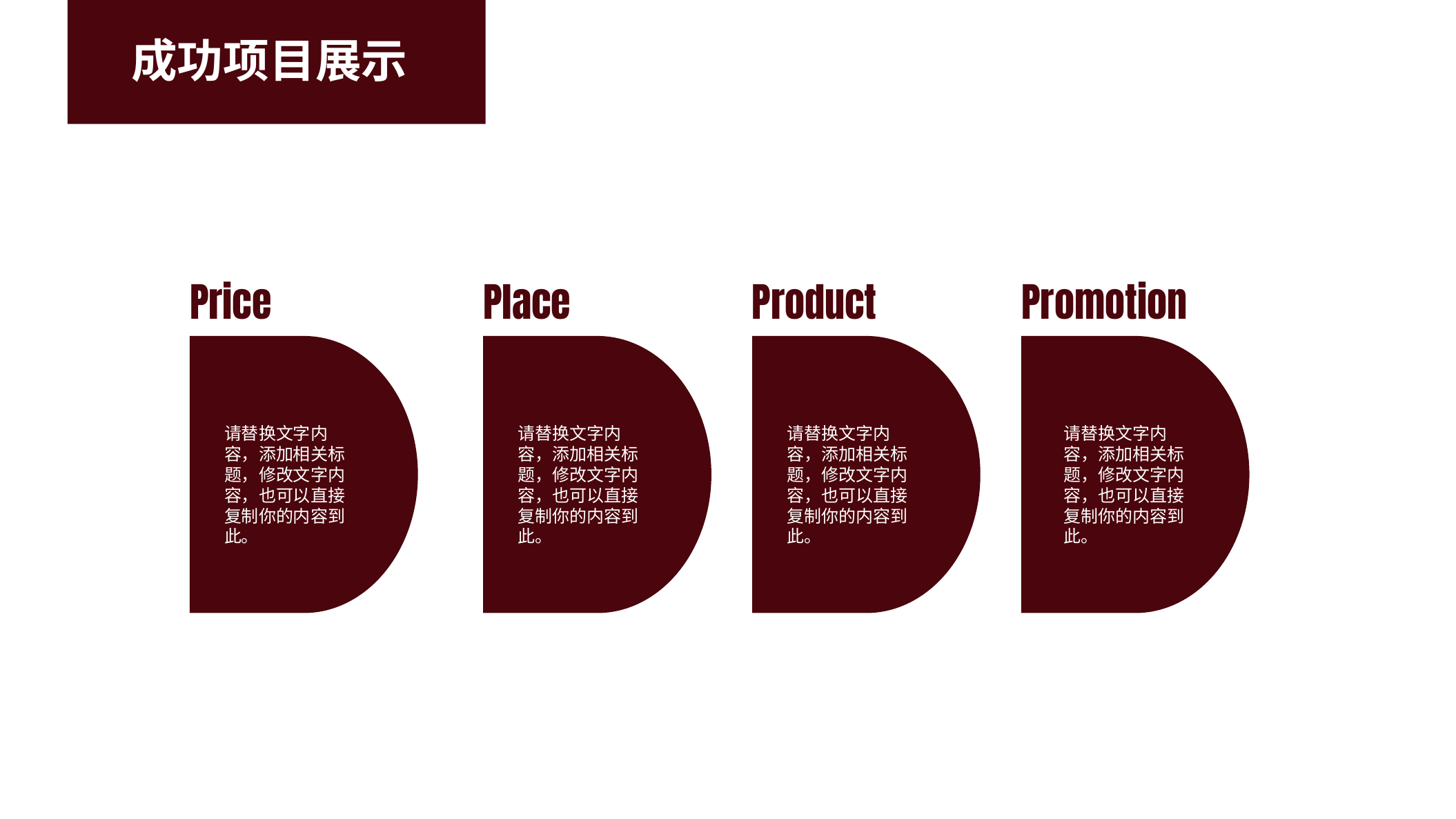

成功项目展示
Place
Product
Promotion
Price

请替换文字内容，添加相关标题，修改文字内容，也可以直接复制你的内容到此。
请替换文字内容，添加相关标题，修改文字内容，也可以直接复制你的内容到此。
请替换文字内容，添加相关标题，修改文字内容，也可以直接复制你的内容到此。
请替换文字内容，添加相关标题，修改文字内容，也可以直接复制你的内容到此。